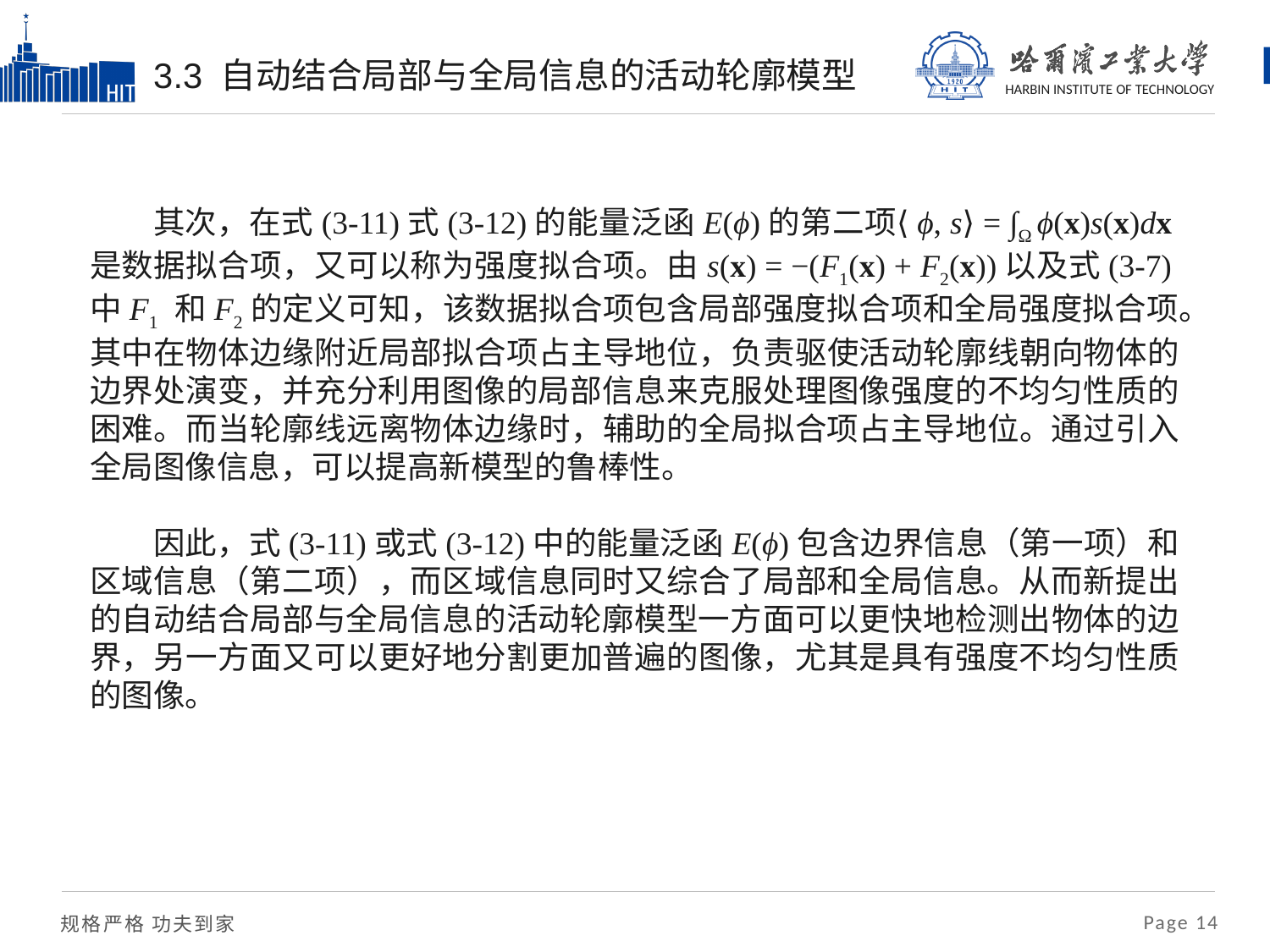

# 3.3 自动结合局部与全局信息的活动轮廓模型
其次，在式(3-11)式(3-12)的能量泛函E(ϕ)的第二项⟨ϕ, s⟩ = ∫Ω ϕ(x)s(x)dx是数据拟合项，又可以称为强度拟合项。由s(x) = −(F1(x) + F2(x))以及式(3-7)中F1 和F2的定义可知，该数据拟合项包含局部强度拟合项和全局强度拟合项。其中在物体边缘附近局部拟合项占主导地位，负责驱使活动轮廓线朝向物体的边界处演变，并充分利用图像的局部信息来克服处理图像强度的不均匀性质的困难。而当轮廓线远离物体边缘时，辅助的全局拟合项占主导地位。通过引入全局图像信息，可以提高新模型的鲁棒性。

因此，式(3-11)或式(3-12)中的能量泛函E(ϕ)包含边界信息（第一项）和区域信息（第二项），而区域信息同时又综合了局部和全局信息。从而新提出的自动结合局部与全局信息的活动轮廓模型一方面可以更快地检测出物体的边界，另一方面又可以更好地分割更加普遍的图像，尤其是具有强度不均匀性质的图像。